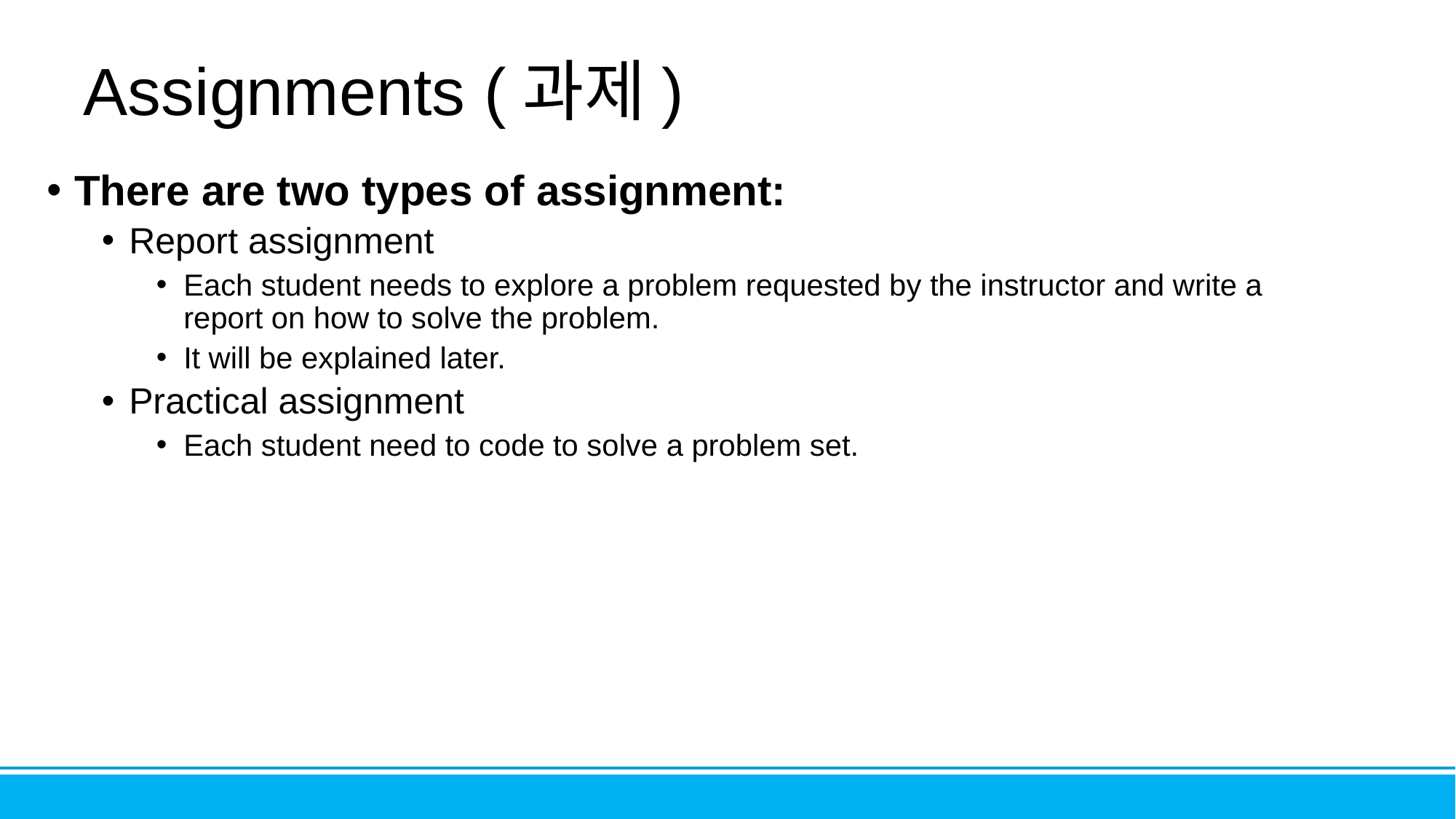

# Assignments (과제)
There are two types of assignment:
Report assignment
Each student needs to explore a problem requested by the instructor and write a report on how to solve the problem.
It will be explained later.
Practical assignment
Each student need to code to solve a problem set.